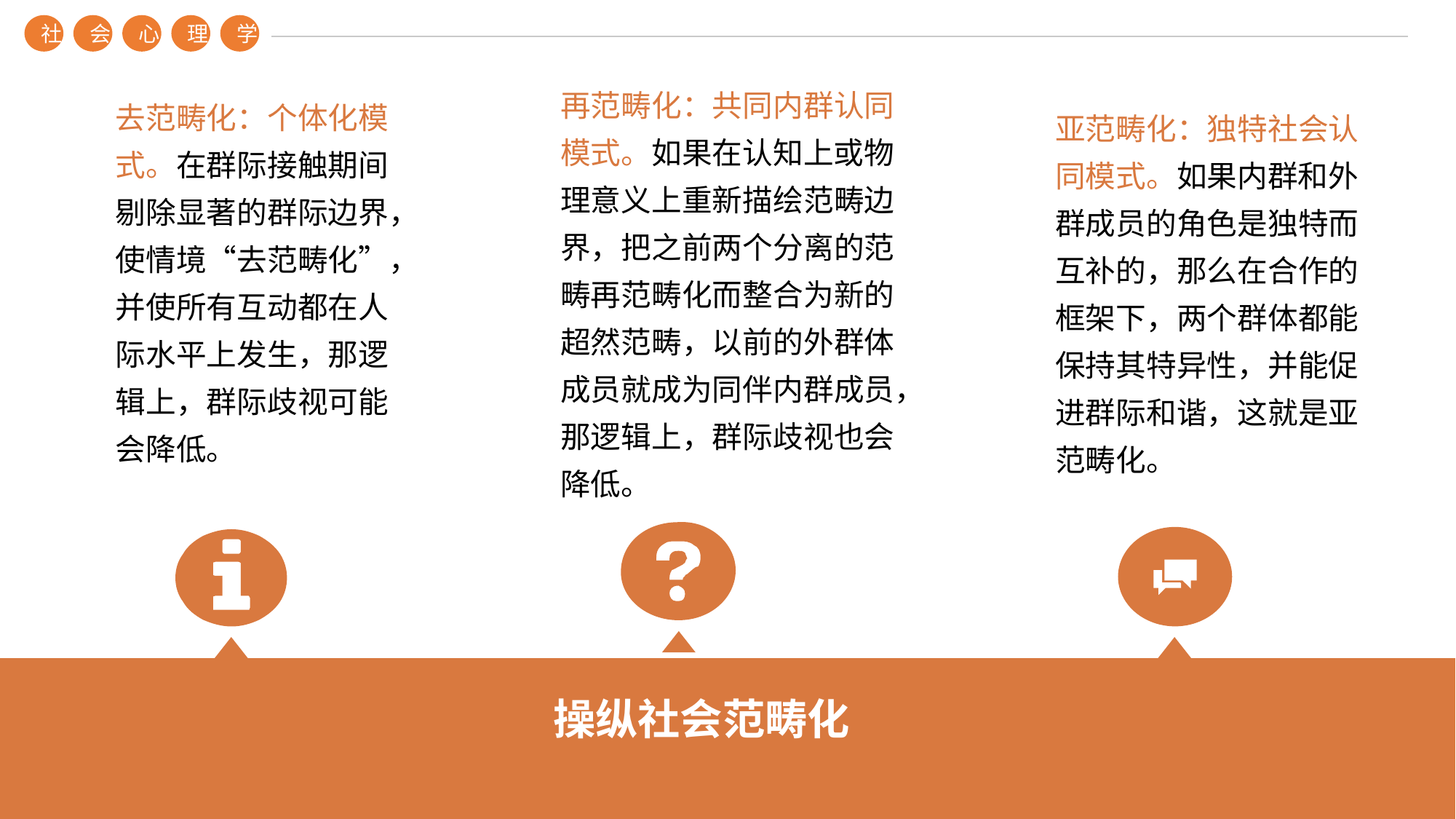

社
会
心
理
学
再范畴化：共同内群认同模式。如果在认知上或物理意义上重新描绘范畴边界，把之前两个分离的范畴再范畴化而整合为新的超然范畴，以前的外群体成员就成为同伴内群成员，那逻辑上，群际歧视也会降低。

去范畴化：个体化模式。在群际接触期间剔除显著的群际边界，使情境“去范畴化”，并使所有互动都在人际水平上发生，那逻辑上，群际歧视可能会降低。

亚范畴化：独特社会认同模式。如果内群和外群成员的角色是独特而互补的，那么在合作的框架下，两个群体都能保持其特异性，并能促进群际和谐，这就是亚范畴化。

操纵社会范畴化

第？章